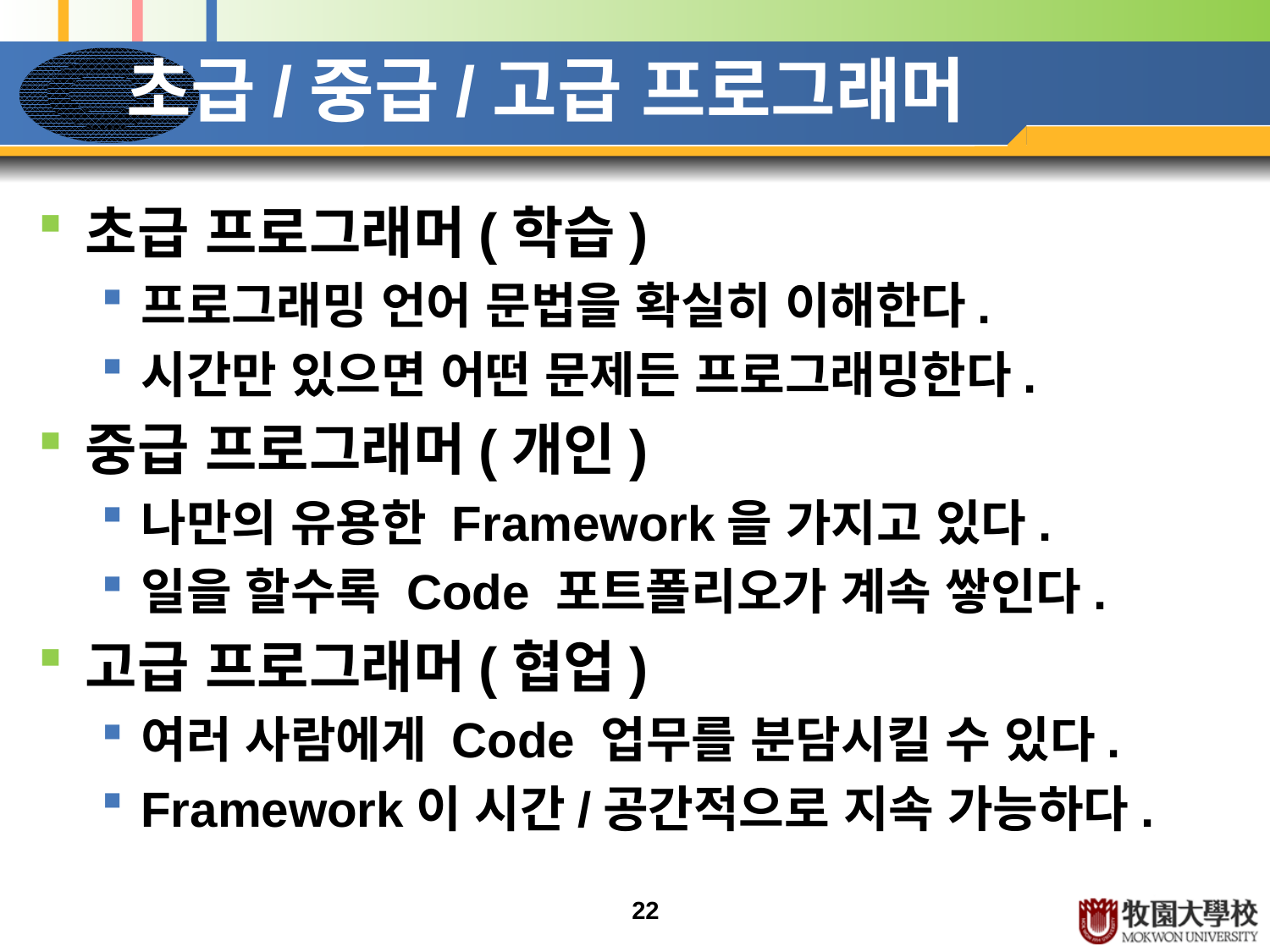

# 초급/중급/고급 프로그래머
초급 프로그래머(학습)
프로그래밍 언어 문법을 확실히 이해한다.
시간만 있으면 어떤 문제든 프로그래밍한다.
중급 프로그래머(개인)
나만의 유용한 Framework을 가지고 있다.
일을 할수록 Code 포트폴리오가 계속 쌓인다.
고급 프로그래머(협업)
여러 사람에게 Code 업무를 분담시킬 수 있다.
Framework이 시간/공간적으로 지속 가능하다.
22